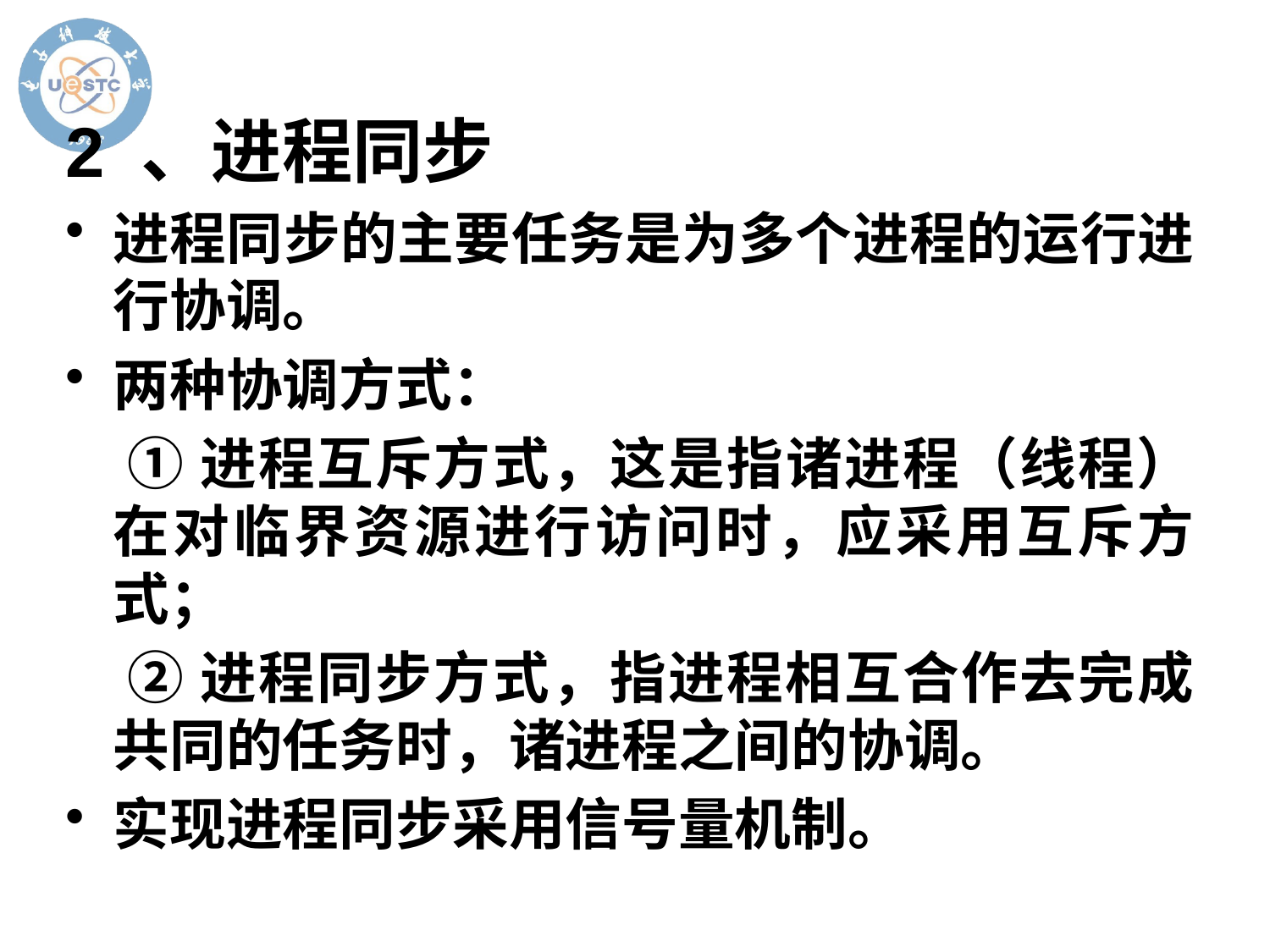

# 2 、进程同步
进程同步的主要任务是为多个进程的运行进行协调。
两种协调方式：
    ①进程互斥方式，这是指诸进程（线程）在对临界资源进行访问时，应采用互斥方式；
    ②进程同步方式，指进程相互合作去完成共同的任务时，诸进程之间的协调。
实现进程同步采用信号量机制。